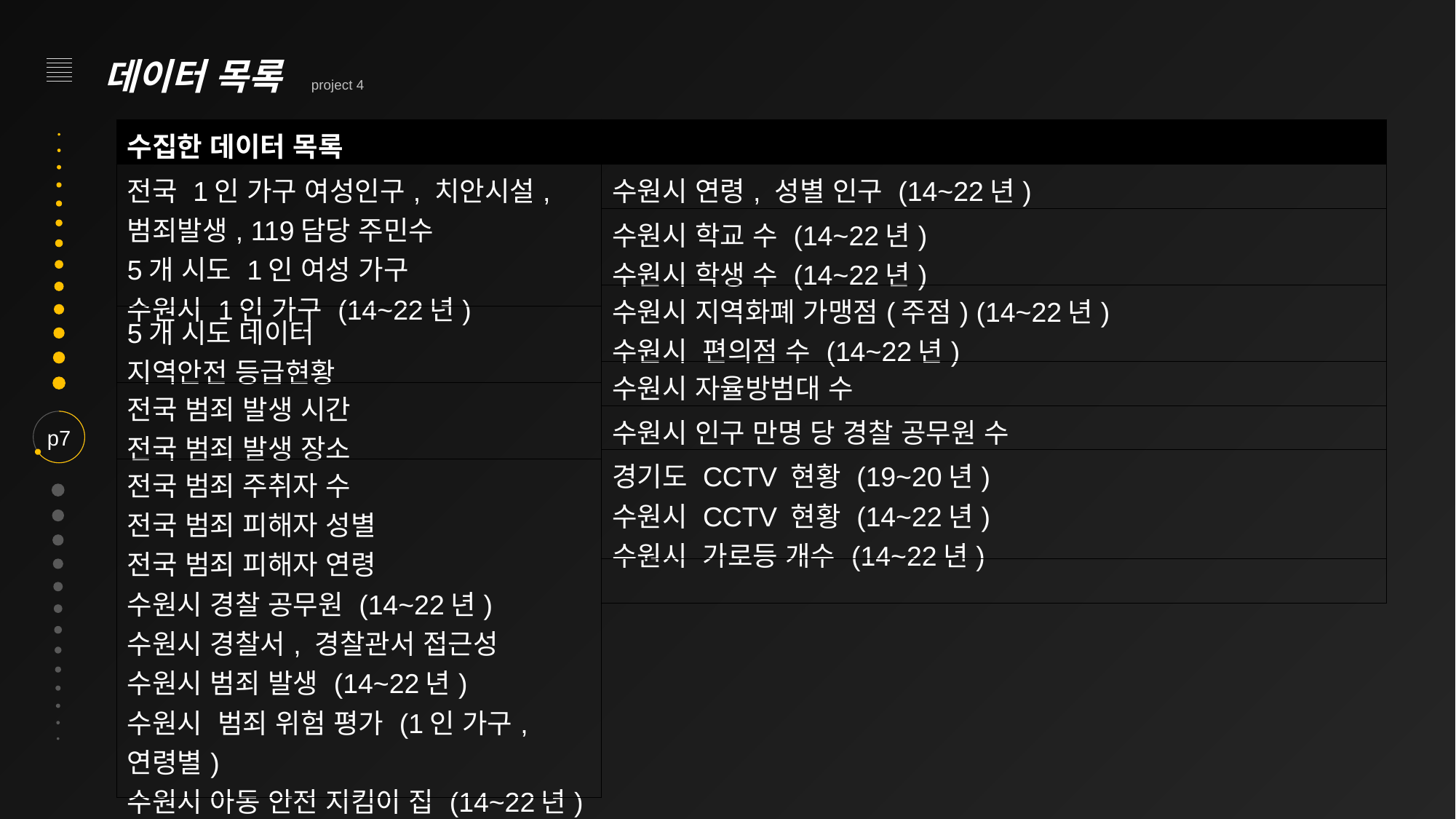

데이터 목록  project 4
| 수집한 데이터 목록 |
| --- |
| 전국 1인 가구 여성인구, 치안시설, 범죄발생, 119담당 주민수 5개 시도 1인 여성 가구 수원시 1인 가구 (14~22년) |
| 5개 시도 데이터 지역안전 등급현황 |
| 전국 범죄 발생 시간 전국 범죄 발생 장소 |
| 전국 범죄 주취자 수 전국 범죄 피해자 성별 전국 범죄 피해자 연령 수원시 경찰 공무원 (14~22년) 수원시 경찰서, 경찰관서 접근성 수원시 범죄 발생 (14~22년) 수원시 범죄 위험 평가 (1인 가구, 연령별) 수원시 아동 안전 지킴이 집 (14~22년) 수원시 안전 비상벨 (14~22년) |
|  |
| --- |
| 수원시 연령, 성별 인구 (14~22년) |
| 수원시 학교 수 (14~22년) 수원시 학생 수 (14~22년) |
| 수원시 지역화폐 가맹점(주점) (14~22년) 수원시 편의점 수 (14~22년) |
| 수원시 자율방범대 수 |
| 수원시 인구 만명 당 경찰 공무원 수 |
| 경기도 CCTV 현황 (19~20년) 수원시 CCTV 현황 (14~22년) 수원시 가로등 개수 (14~22년) |
|  |

p7